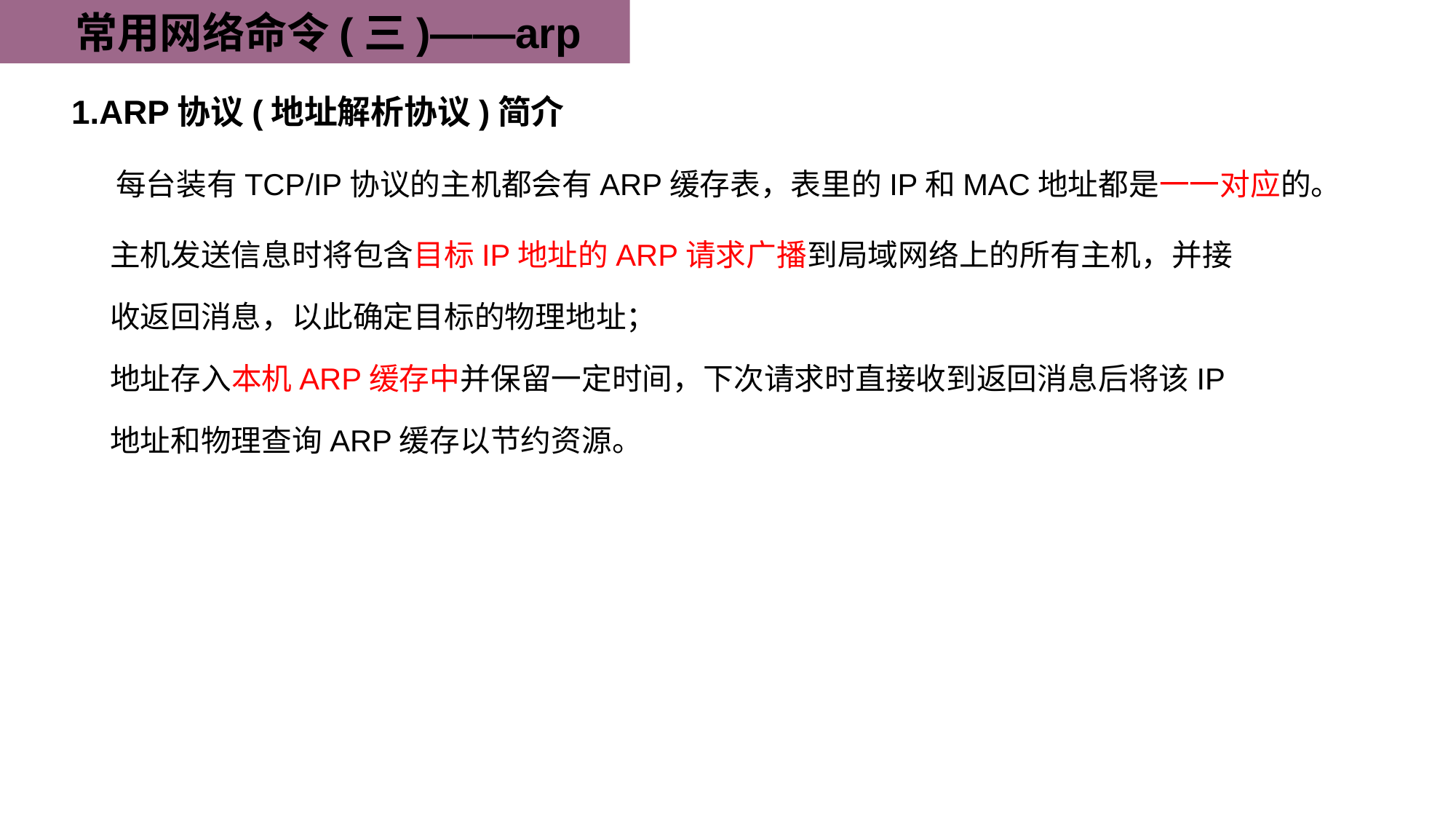

常用网络命令(三)——arp

1.ARP协议(地址解析协议)简介
 每台装有TCP/IP协议的主机都会有ARP缓存表，表里的IP和MAC地址都是一一对应的。

主机发送信息时将包含目标IP地址的ARP请求广播到局域网络上的所有主机，并接收返回消息，以此确定目标的物理地址；
地址存入本机ARP缓存中并保留一定时间，下次请求时直接收到返回消息后将该IP地址和物理查询ARP缓存以节约资源。